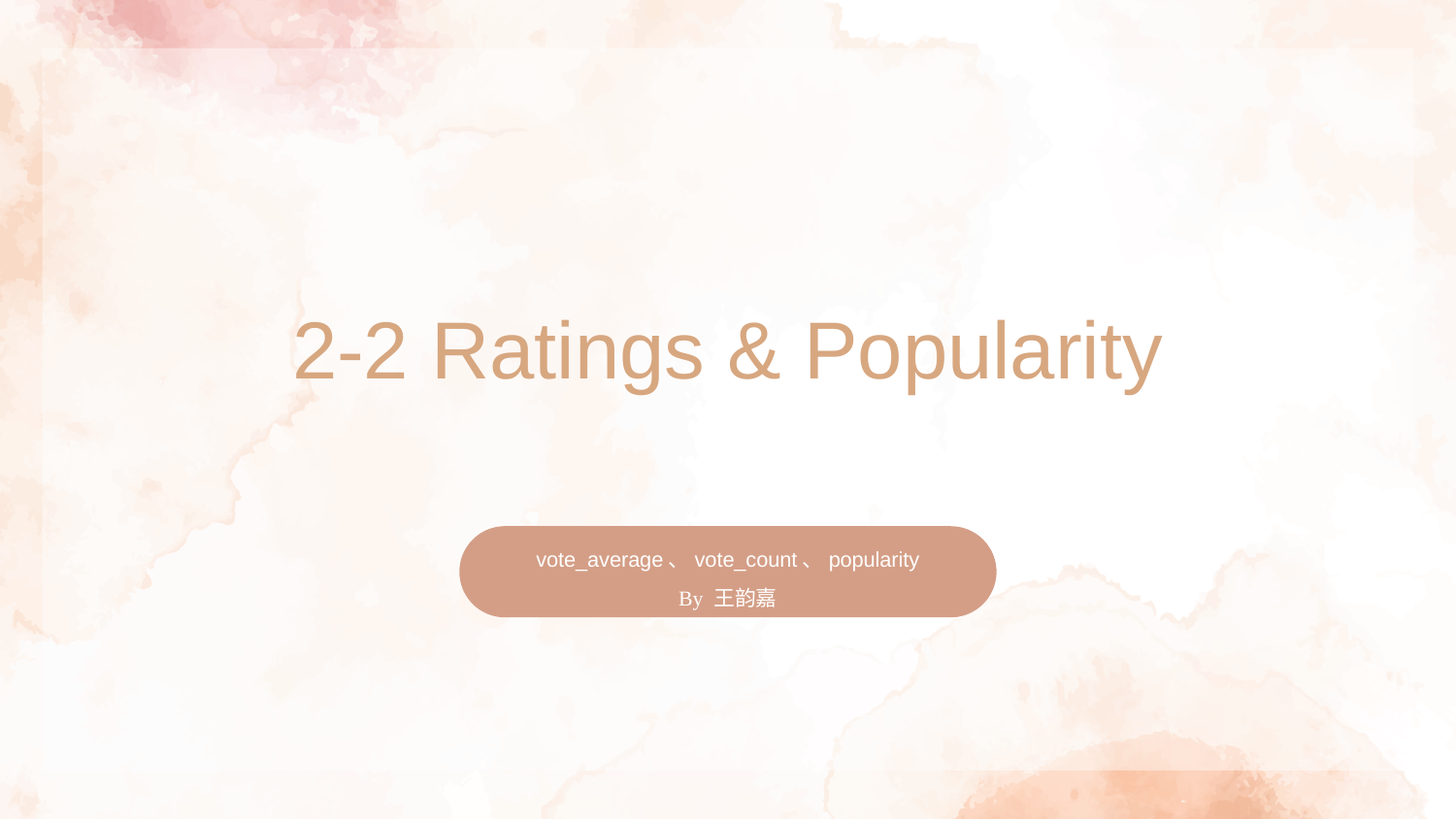

2-2 Ratings & Popularity
vote_average、vote_count、popularity
By 王韵嘉